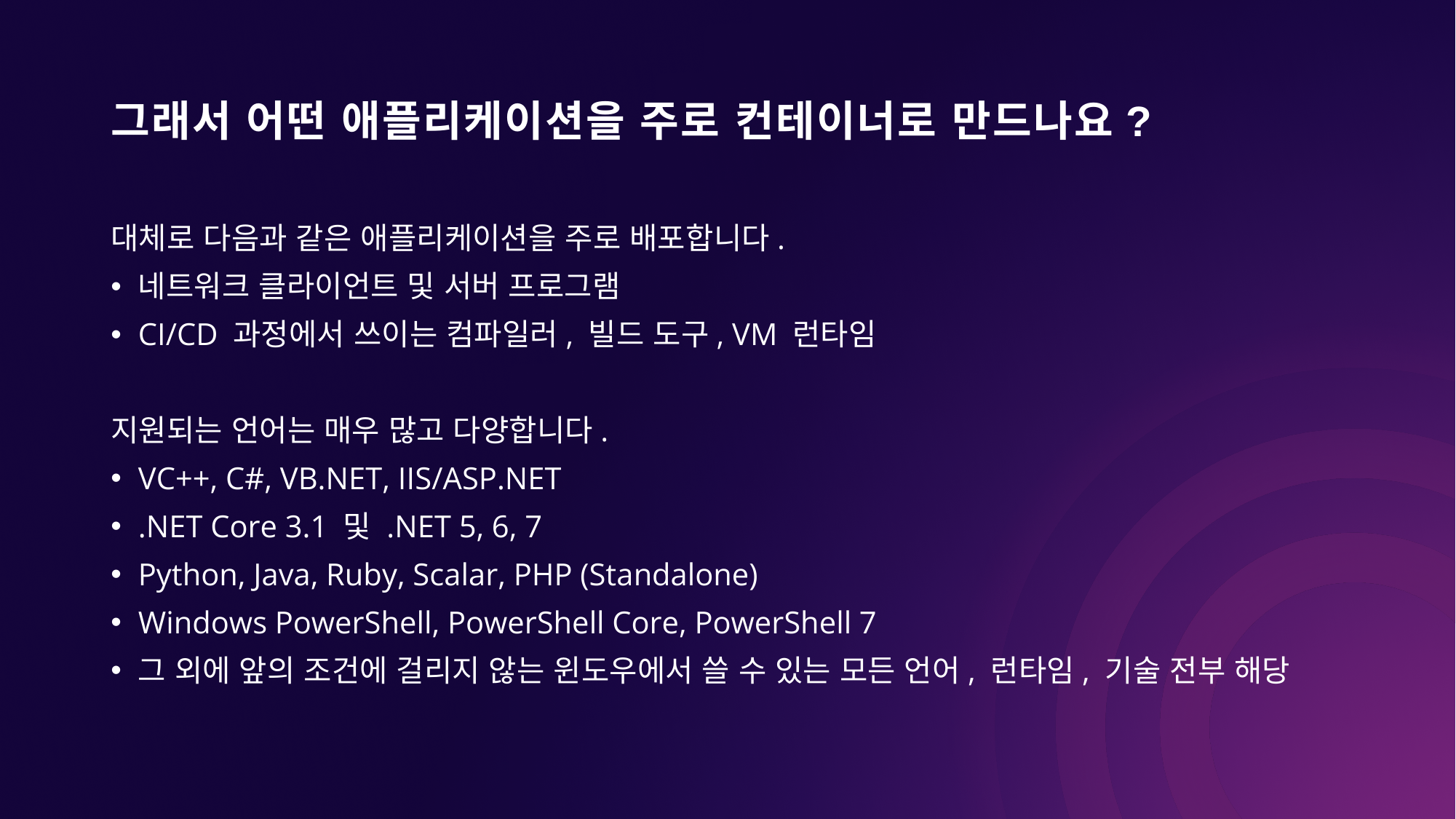

# 그래서 어떤 애플리케이션을 주로 컨테이너로 만드나요?
대체로 다음과 같은 애플리케이션을 주로 배포합니다.
네트워크 클라이언트 및 서버 프로그램
CI/CD 과정에서 쓰이는 컴파일러, 빌드 도구, VM 런타임

지원되는 언어는 매우 많고 다양합니다.
VC++, C#, VB.NET, IIS/ASP.NET
.NET Core 3.1 및 .NET 5, 6, 7
Python, Java, Ruby, Scalar, PHP (Standalone)
Windows PowerShell, PowerShell Core, PowerShell 7
그 외에 앞의 조건에 걸리지 않는 윈도우에서 쓸 수 있는 모든 언어, 런타임, 기술 전부 해당